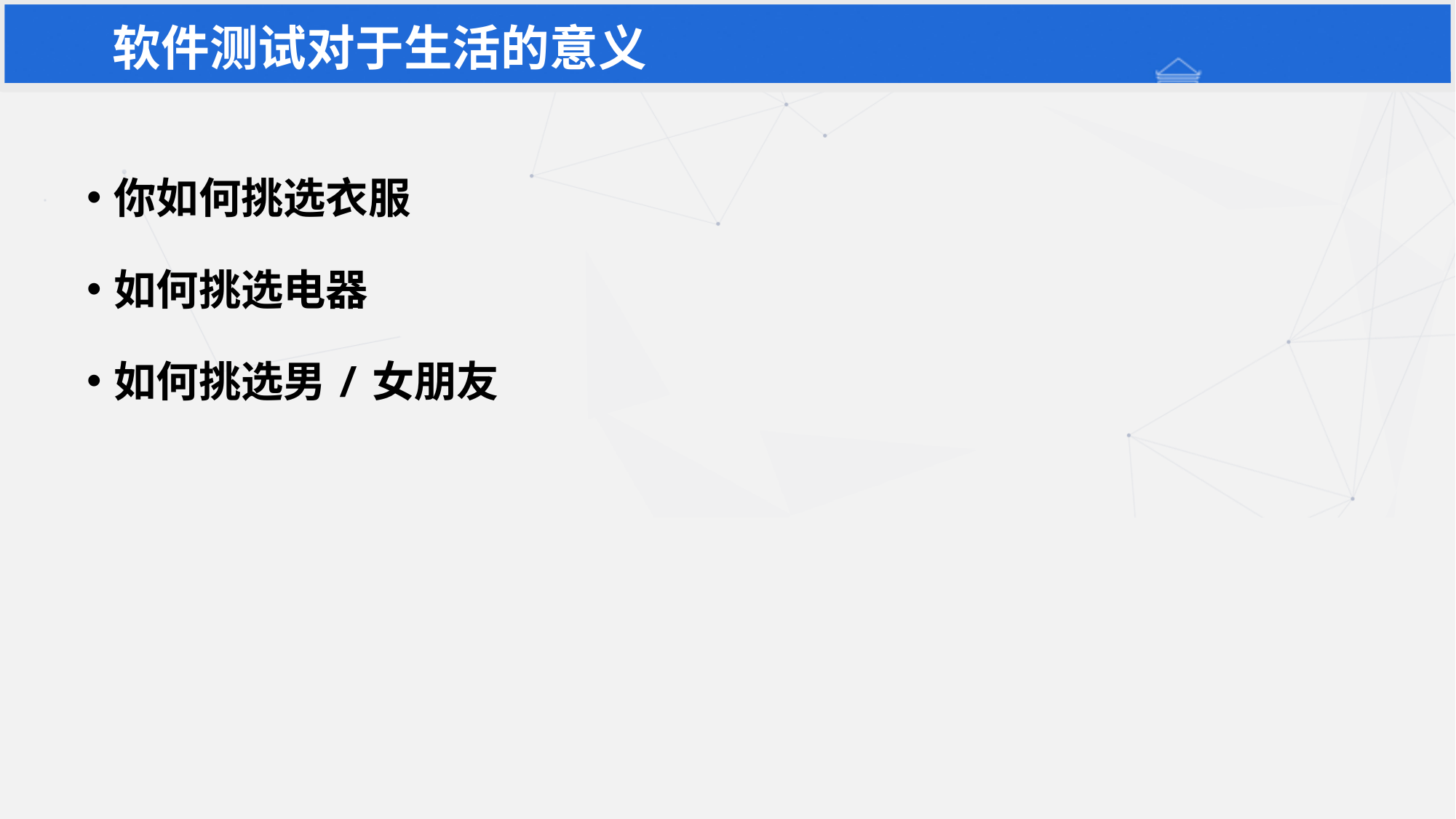

# 软件测试对于生活的意义
你如何挑选衣服
如何挑选电器
如何挑选男/女朋友